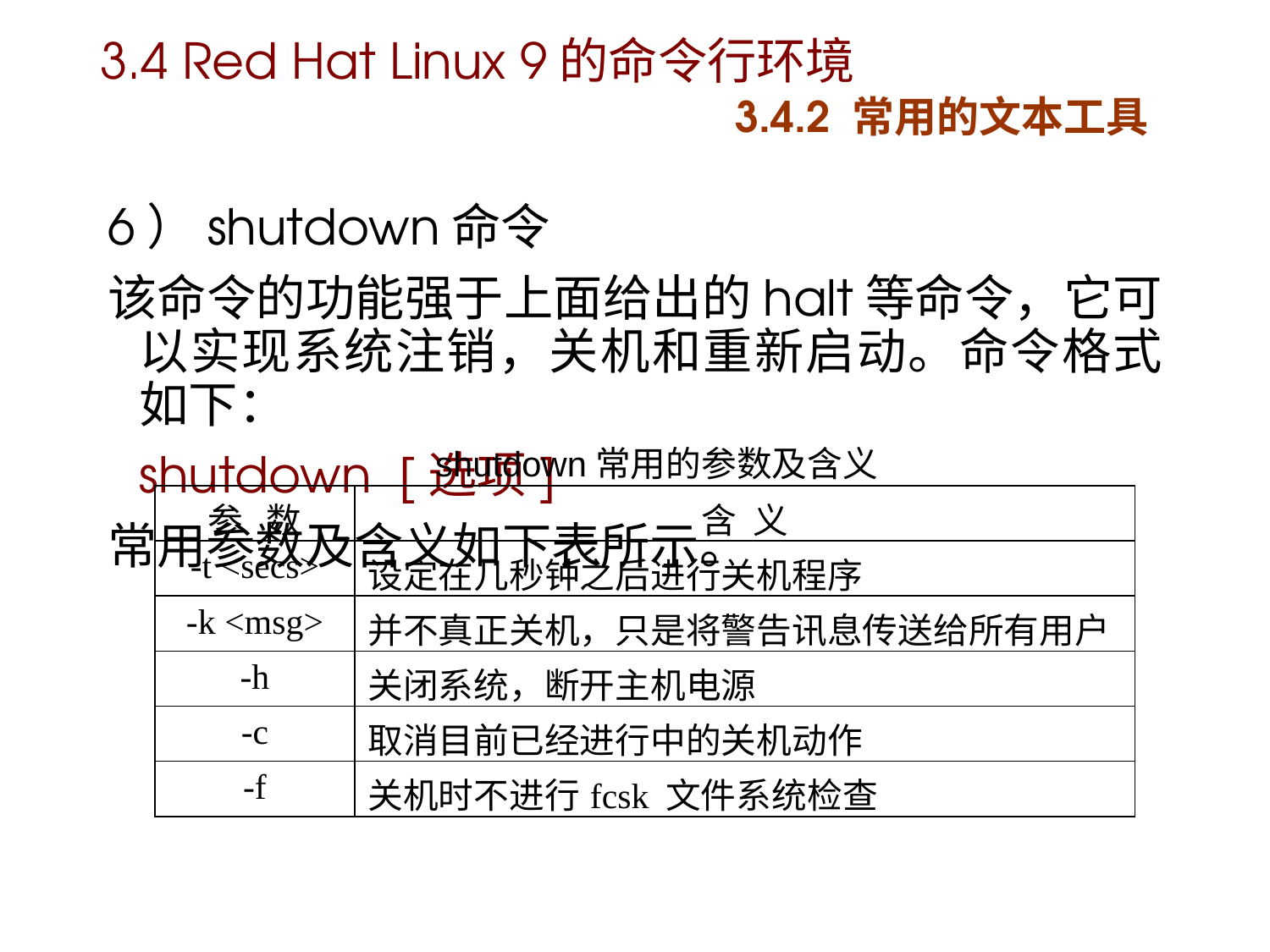

# 3.4 Red Hat Linux 9的命令行环境 3.4.2 常用的文本工具
6）shutdown命令
该命令的功能强于上面给出的halt等命令，它可以实现系统注销，关机和重新启动。命令格式如下：
	shutdown  [选项]
常用参数及含义如下表所示。
 shutdown常用的参数及含义
| 参 数 | 含 义 |
| --- | --- |
| -t <secs> | 设定在几秒钟之后进行关机程序 |
| -k <msg> | 并不真正关机，只是将警告讯息传送给所有用户 |
| -h | 关闭系统，断开主机电源 |
| -c | 取消目前已经进行中的关机动作 |
| -f | 关机时不进行fcsk 文件系统检查 |